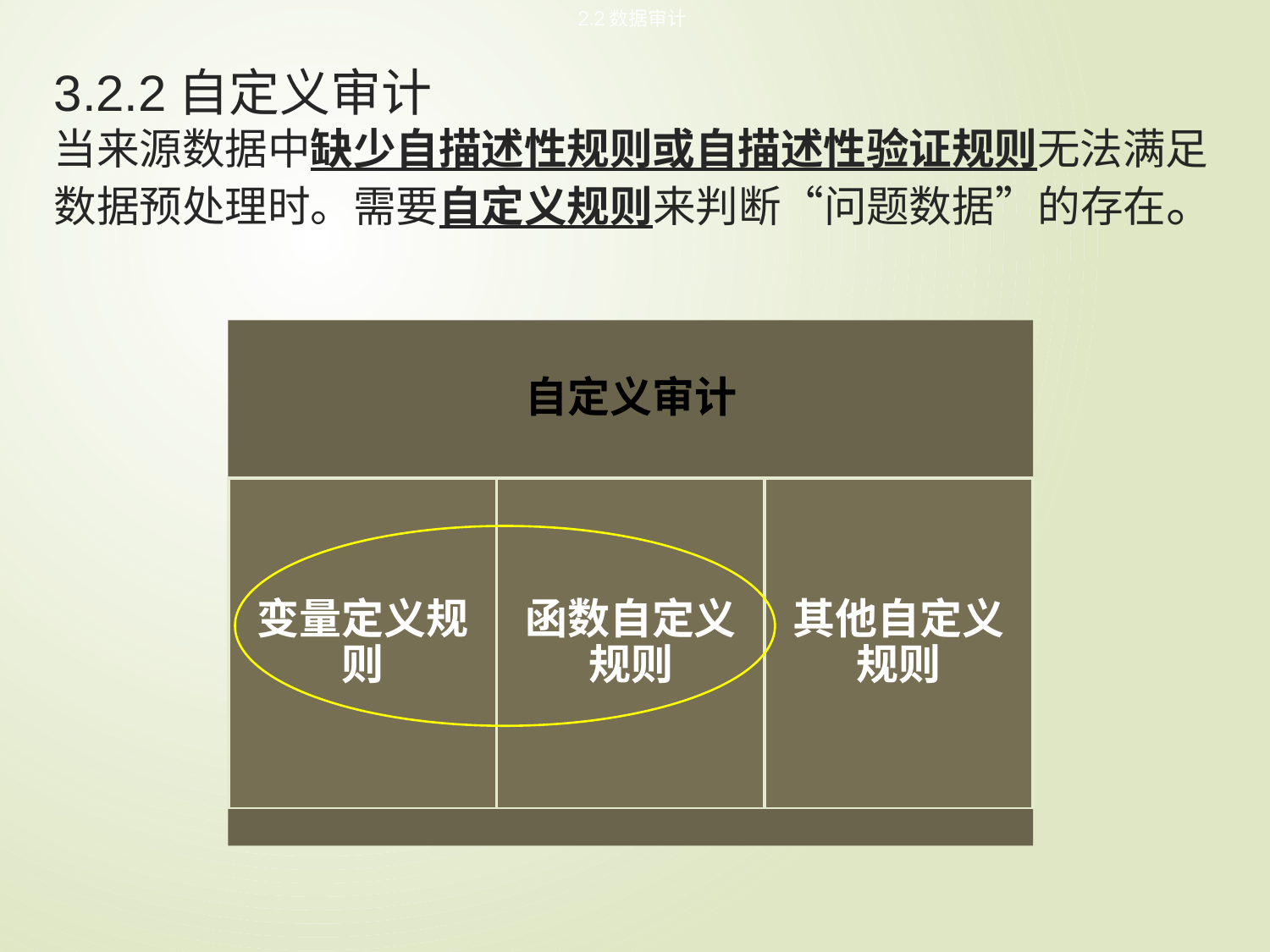

2.2数据审计
# 3.2.2自定义审计 当来源数据中缺少自描述性规则或自描述性验证规则无法满足数据预处理时。需要自定义规则来判断“问题数据”的存在。
自定义审计
变量定义规则
函数自定义规则
其他自定义规则